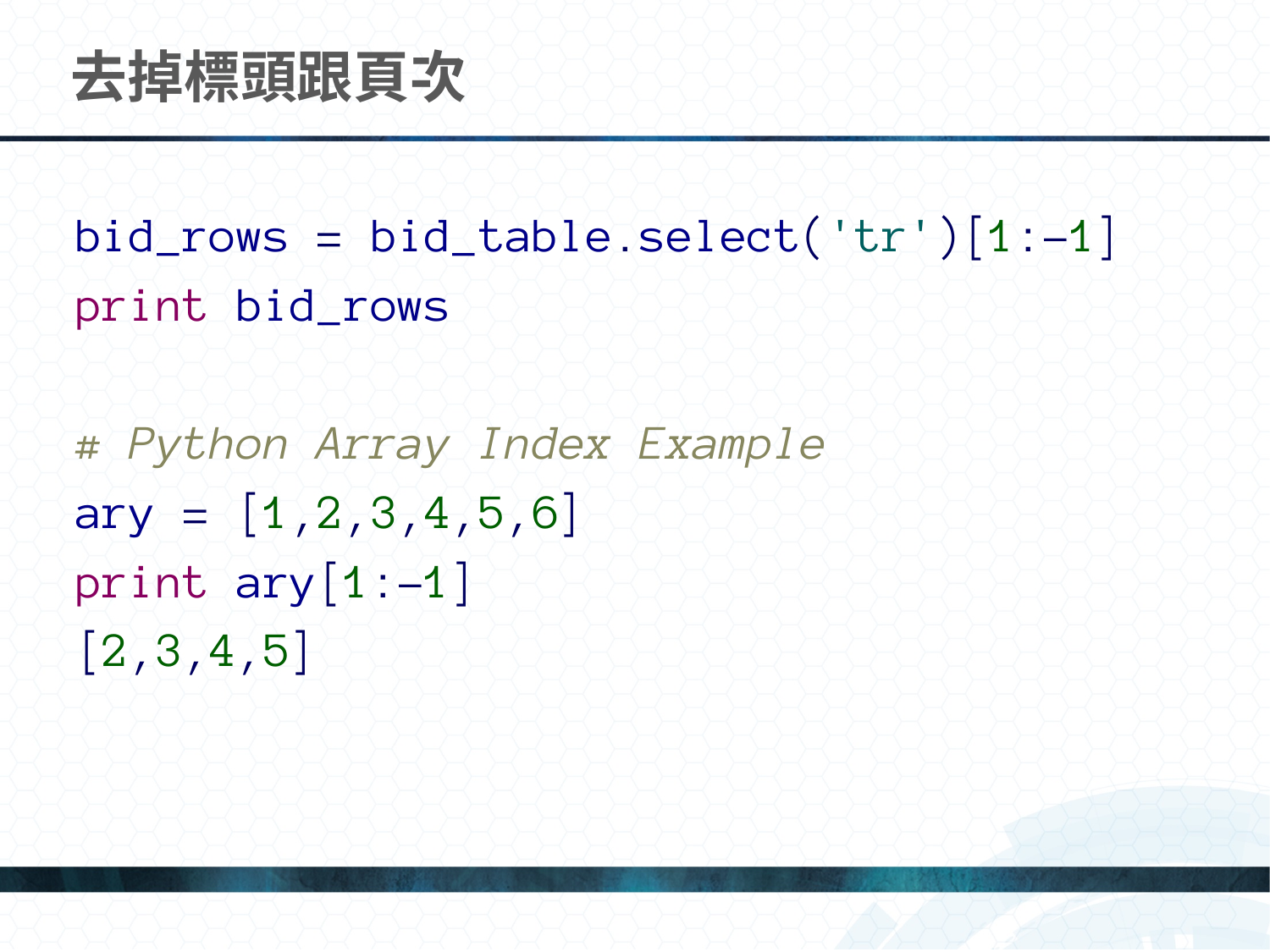

# 去掉標頭跟頁次
bid_rows = bid_table.select('tr')[1:-1]
print bid_rows

# Python Array Index Example
ary = [1,2,3,4,5,6]
print ary[1:-1]
[2,3,4,5]